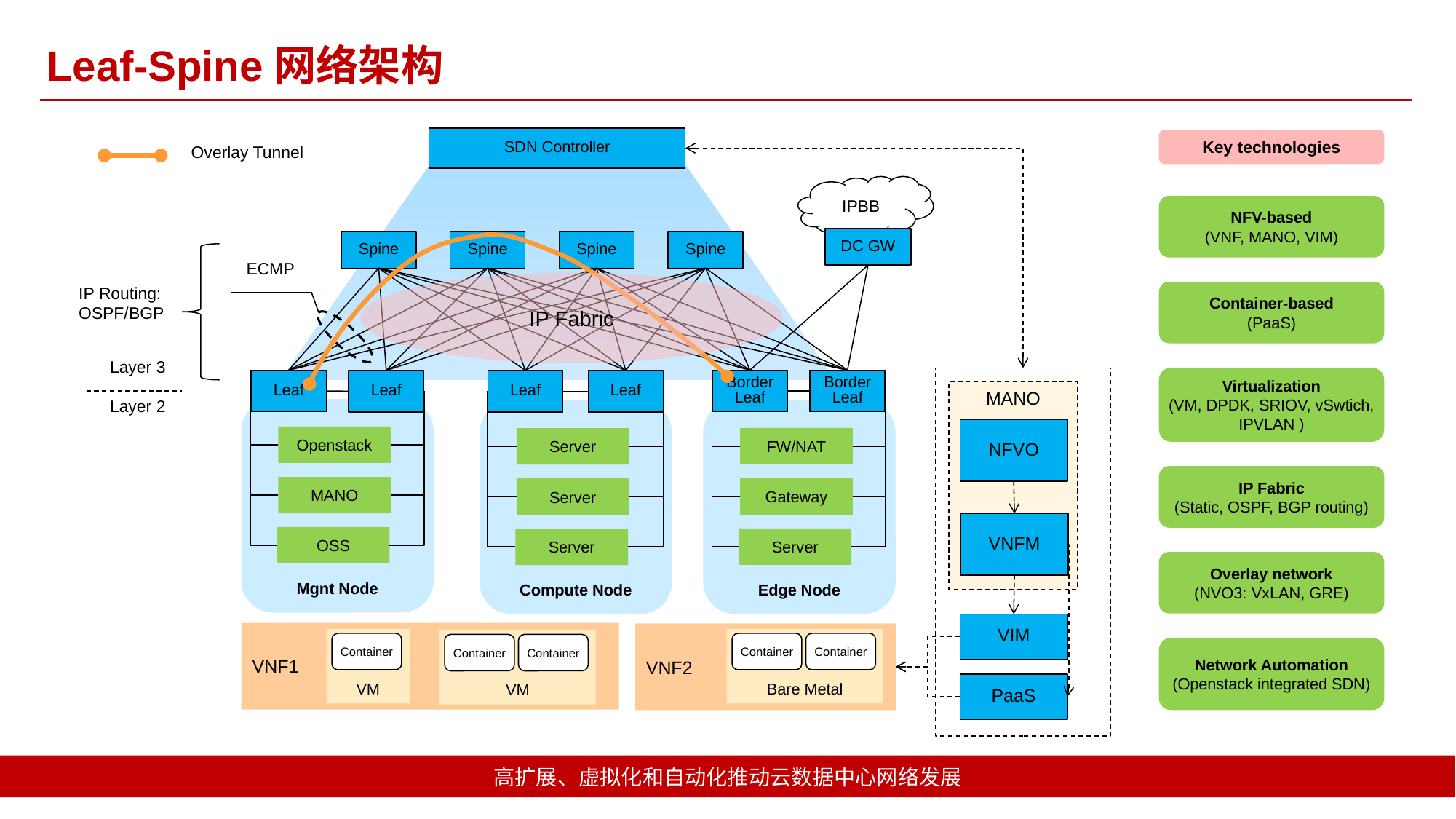

Leaf-Spine网络架构
SDN Controller
Key technologies
Overlay Tunnel

IPBB
NFV-based
(VNF, MANO, VIM)
DC GW
Spine
Spine
Spine
Spine

ECMP
IP Fabric
IP Routing:
OSPF/BGP
Container-based
(PaaS)

Layer 3
Virtualization
(VM, DPDK, SRIOV, vSwtich, IPVLAN )

Leaf
Border
Leaf
Border
Leaf
Leaf
Leaf
Leaf
MANO
Layer 2
Mgnt Node
Edge Node
Compute Node
NFVO
Openstack
FW/NAT
Server
IP Fabric
(Static, OSPF, BGP routing)
MANO
Gateway
Server
VNFM
OSS
Server
Server
Overlay network
(NVO3: VxLAN, GRE)
VIM
VNF1
VNF2
VM
Bare Metal
VM
Container
Container
Container
Container
Container
Network Automation
(Openstack integrated SDN)
PaaS
高扩展、虚拟化和自动化推动云数据中心网络发展